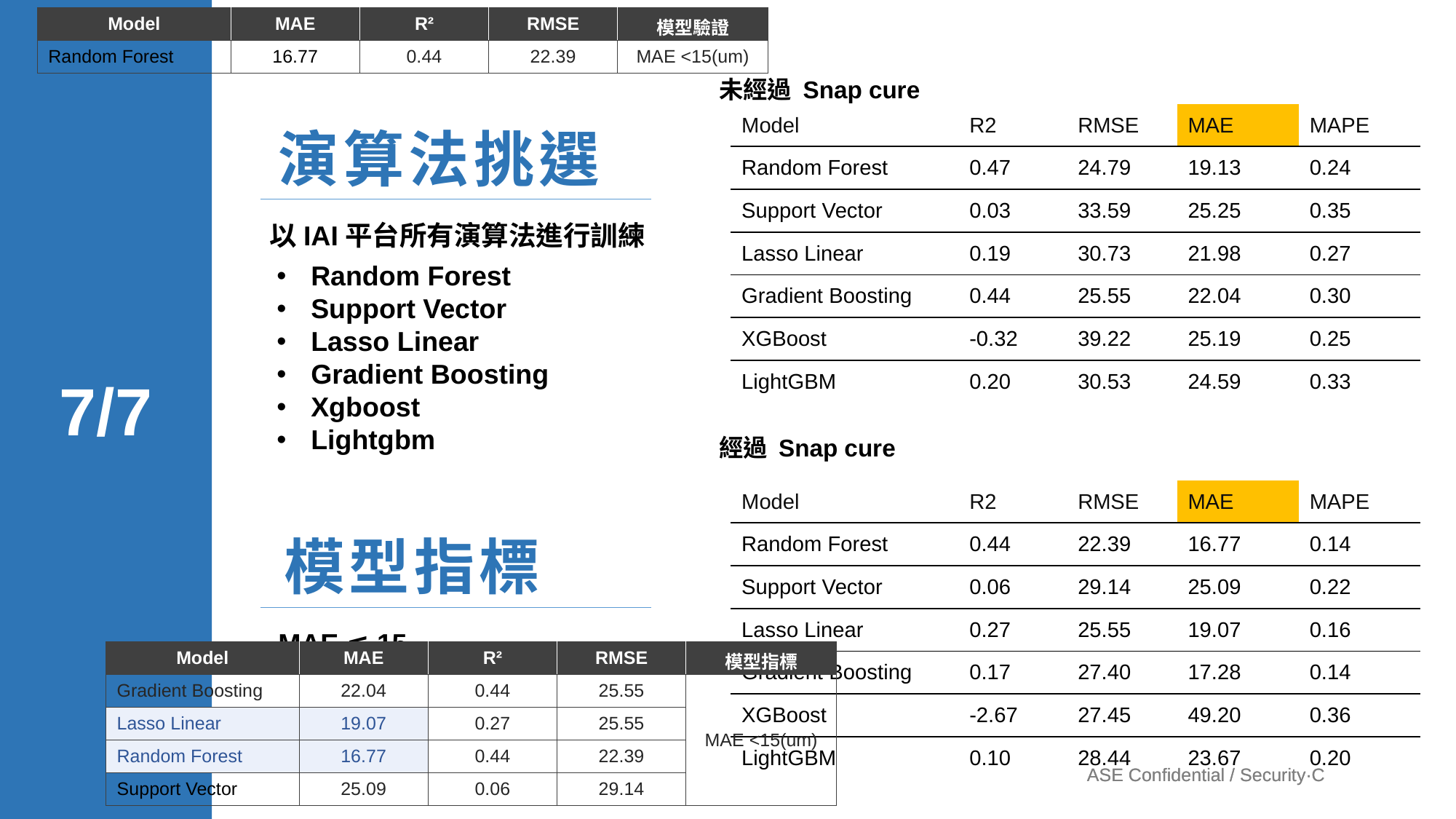

| Model | MAE | R² | RMSE | 模型驗證 |
| --- | --- | --- | --- | --- |
| Random Forest | 16.77 | 0.44 | 22.39 | MAE <15(um) |
未經過 Snap cure
| Model | R2 | RMSE | MAE | MAPE |
| --- | --- | --- | --- | --- |
| Random Forest | 0.47 | 24.79 | 19.13 | 0.24 |
| Support Vector | 0.03 | 33.59 | 25.25 | 0.35 |
| Lasso Linear | 0.19 | 30.73 | 21.98 | 0.27 |
| Gradient Boosting | 0.44 | 25.55 | 22.04 | 0.30 |
| XGBoost | -0.32 | 39.22 | 25.19 | 0.25 |
| LightGBM | 0.20 | 30.53 | 24.59 | 0.33 |
演算法挑選
以IAI平台所有演算法進行訓練
Random Forest
Support Vector
Lasso Linear
Gradient Boosting
Xgboost
Lightgbm
7/7
經過 Snap cure
| Model | R2 | RMSE | MAE | MAPE |
| --- | --- | --- | --- | --- |
| Random Forest | 0.44 | 22.39 | 16.77 | 0.14 |
| Support Vector | 0.06 | 29.14 | 25.09 | 0.22 |
| Lasso Linear | 0.27 | 25.55 | 19.07 | 0.16 |
| Gradient Boosting | 0.17 | 27.40 | 17.28 | 0.14 |
| XGBoost | -2.67 | 27.45 | 49.20 | 0.36 |
| LightGBM | 0.10 | 28.44 | 23.67 | 0.20 |
模型指標
MAE ≦ 15
| Model | MAE | R² | RMSE | 模型指標 |
| --- | --- | --- | --- | --- |
| Gradient Boosting | 22.04 | 0.44 | 25.55 | MAE <15(um) |
| Lasso Linear | 19.07 | 0.27 | 25.55 |  |
| Random Forest | 16.77 | 0.44 | 22.39 |  |
| Support Vector | 25.09 | 0.06 | 29.14 |  |